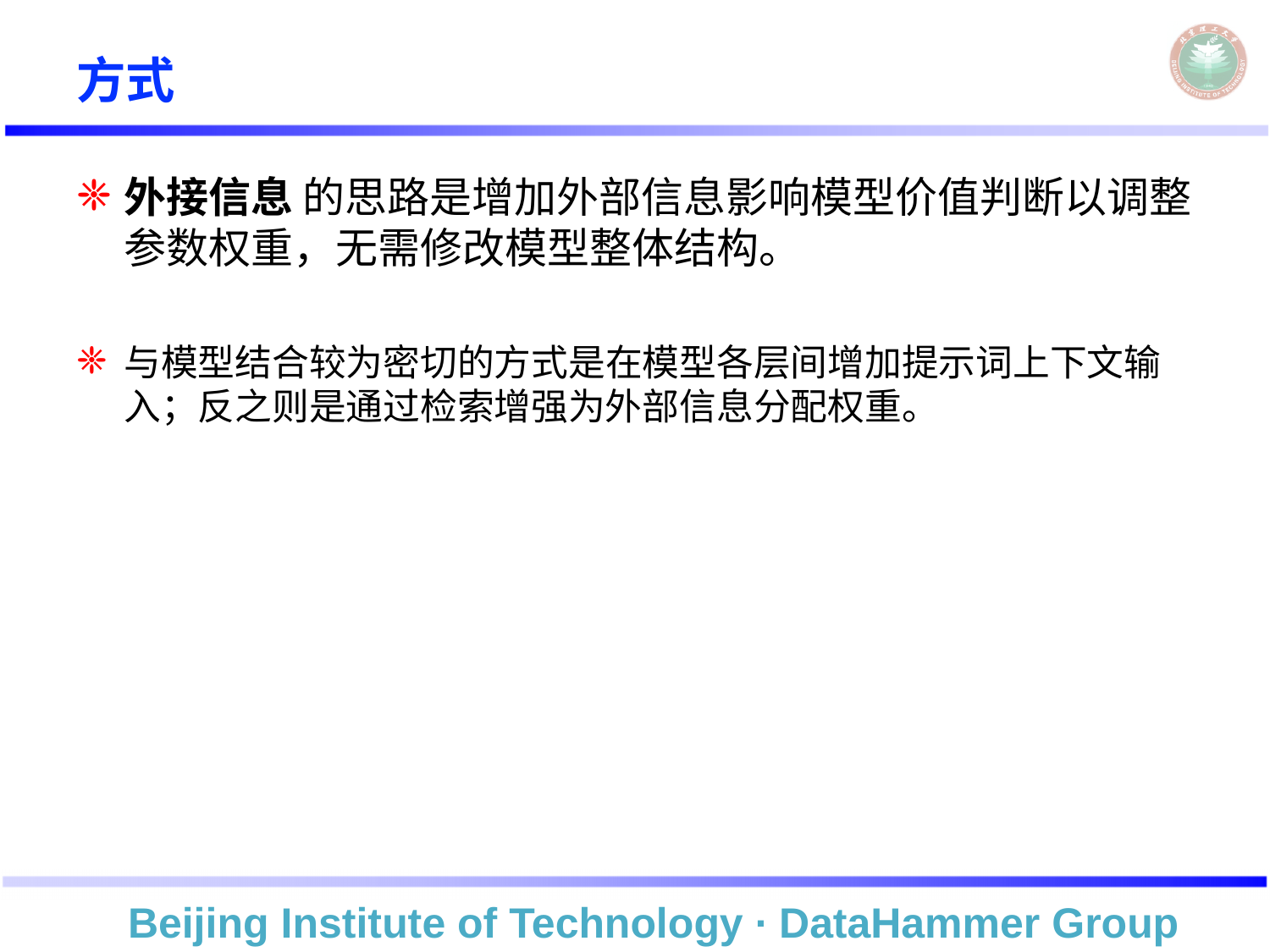

# 方式
外接信息 的思路是增加外部信息影响模型价值判断以调整参数权重，无需修改模型整体结构。

与模型结合较为密切的方式是在模型各层间增加提示词上下文输入；反之则是通过检索增强为外部信息分配权重。